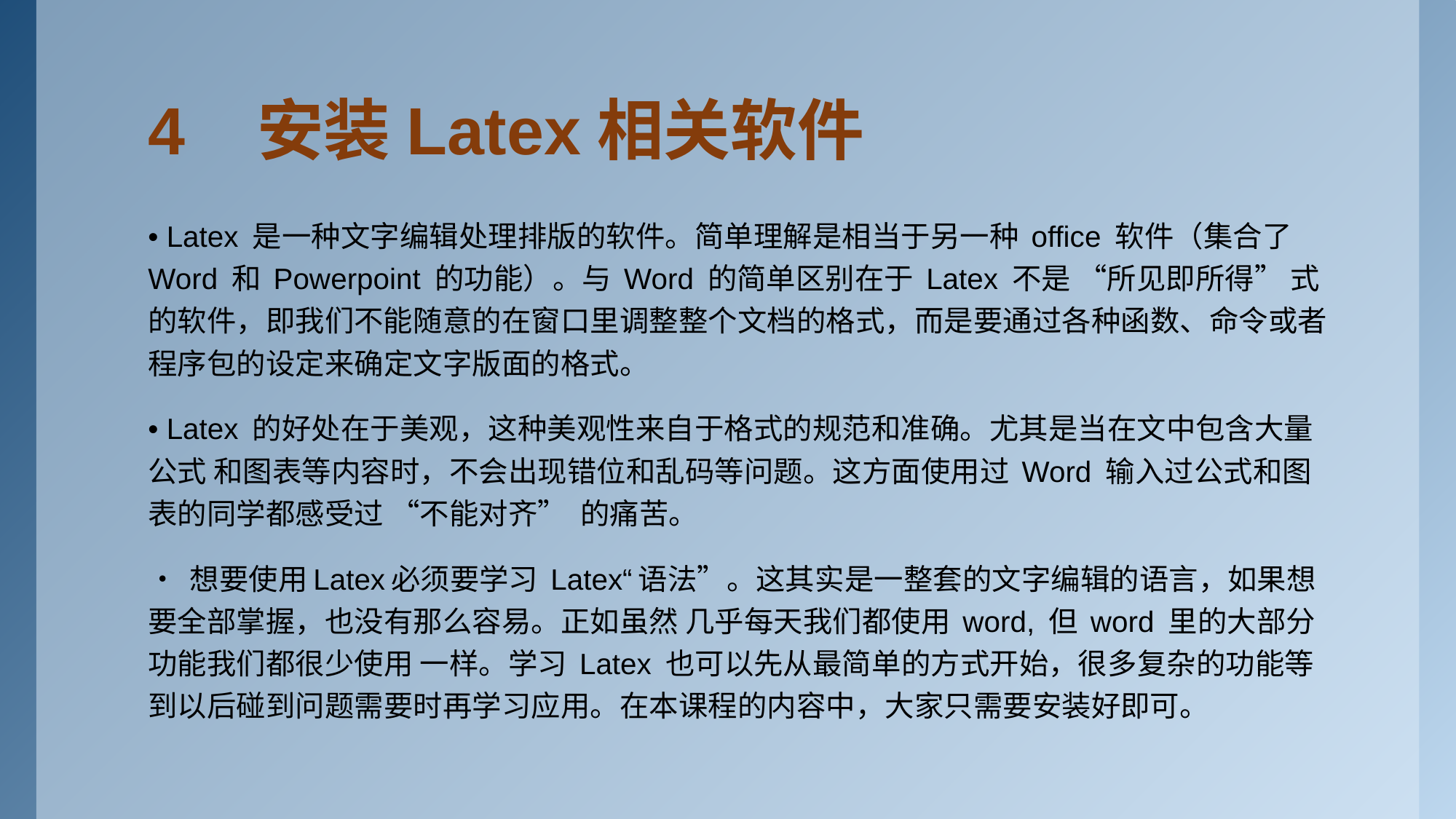

# 4	安装Latex相关软件
• Latex 是一种文字编辑处理排版的软件。简单理解是相当于另一种 office 软件（集合了 Word 和 Powerpoint 的功能）。与 Word 的简单区别在于 Latex 不是 “所见即所得” 式的软件，即我们不能随意的在窗口里调整整个文档的格式，而是要通过各种函数、命令或者程序包的设定来确定文字版面的格式。
• Latex 的好处在于美观，这种美观性来自于格式的规范和准确。尤其是当在文中包含大量公式 和图表等内容时，不会出现错位和乱码等问题。这方面使用过 Word 输入过公式和图表的同学都感受过 “不能对齐”  的痛苦。
• 想要使用Latex必须要学习 Latex“语法”。这其实是一整套的文字编辑的语言，如果想要全部掌握，也没有那么容易。正如虽然 几乎每天我们都使用 word, 但 word 里的大部分功能我们都很少使用 一样。学习 Latex 也可以先从最简单的方式开始，很多复杂的功能等到以后碰到问题需要时再学习应用。在本课程的内容中，大家只需要安装好即可。